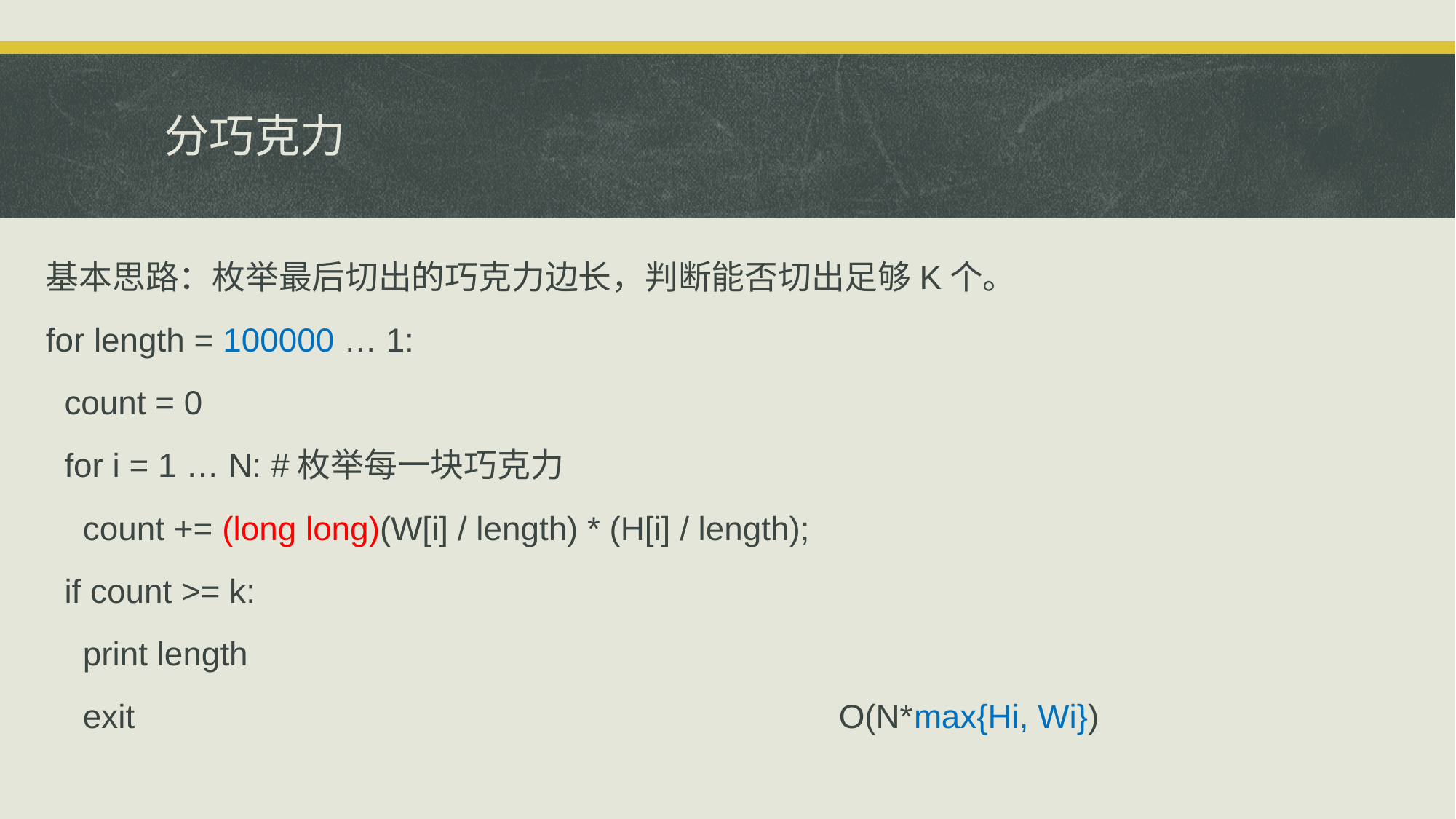

# 分巧克力
基本思路：枚举最后切出的巧克力边长，判断能否切出足够K个。
for length = 100000 … 1:
  count = 0
  for i = 1 … N: #枚举每一块巧克力
    count += (long long)(W[i] / length) * (H[i] / length);
  if count >= k:
    print length
    exit                                                                            O(N*max{Hi, Wi})